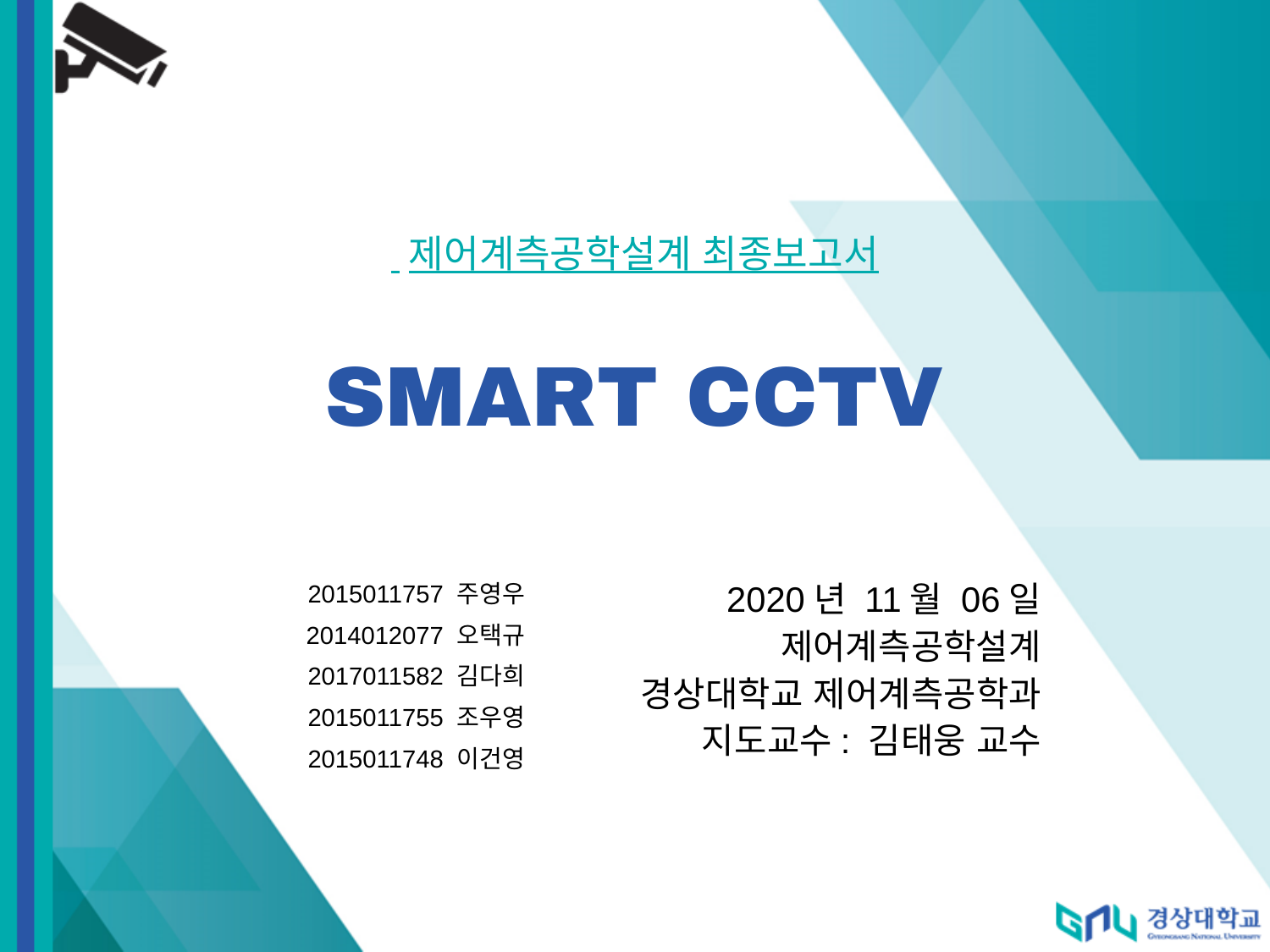

제어계측공학설계 최종보고서
# SMART CCTV
2015011757 주영우
2014012077 오택규
2017011582 김다희
2015011755 조우영
 2015011748 이건영
2020년 11월 06일
제어계측공학설계
경상대학교 제어계측공학과
지도교수: 김태웅 교수